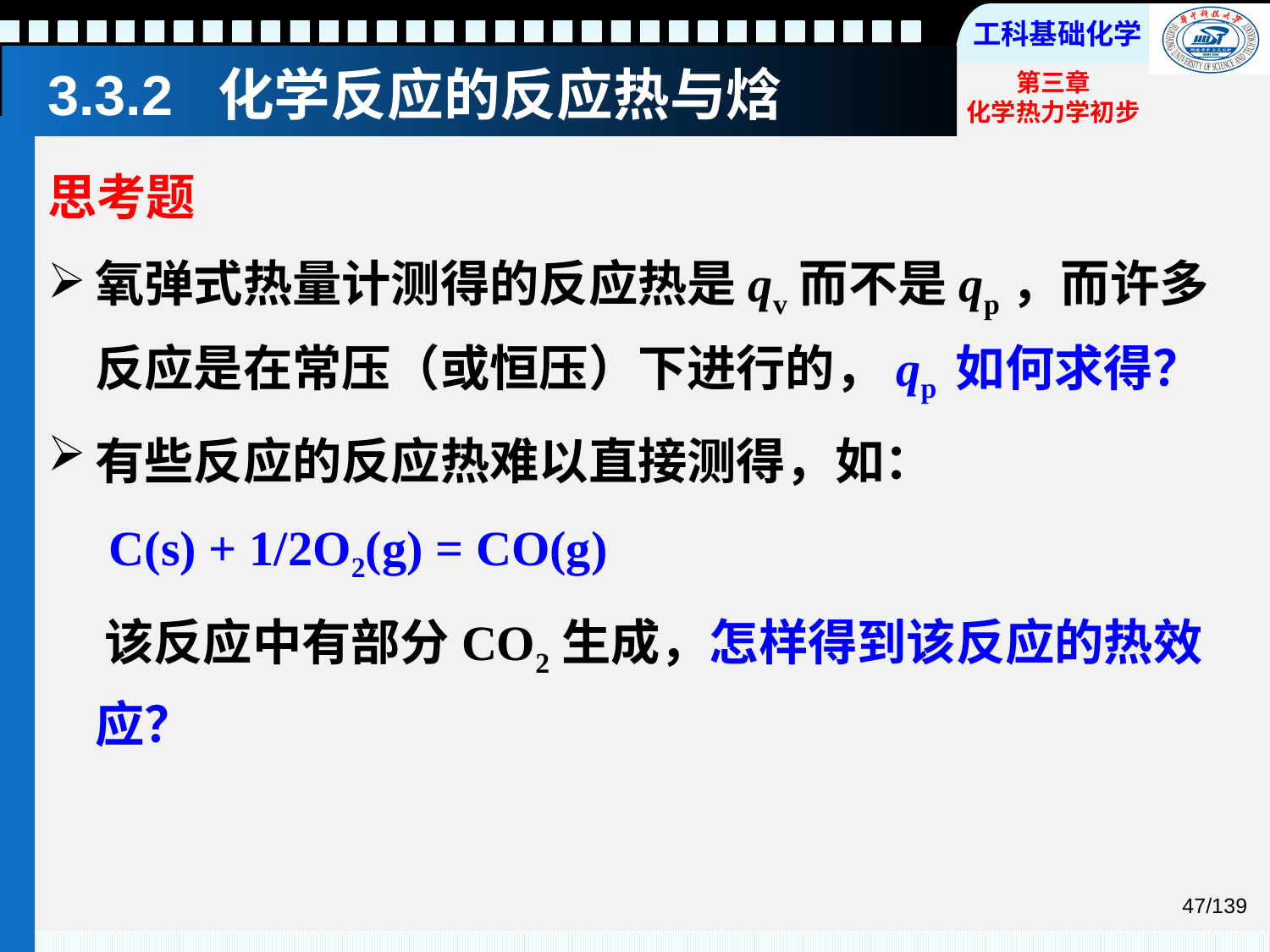

# 3.3.2  化学反应的反应热与焓
思考题
氧弹式热量计测得的反应热是qv而不是qp，而许多反应是在常压（或恒压）下进行的，qp 如何求得？
有些反应的反应热难以直接测得，如：
     C(s) + 1/2O2(g) = CO(g)
    该反应中有部分CO2生成，怎样得到该反应的热效应？